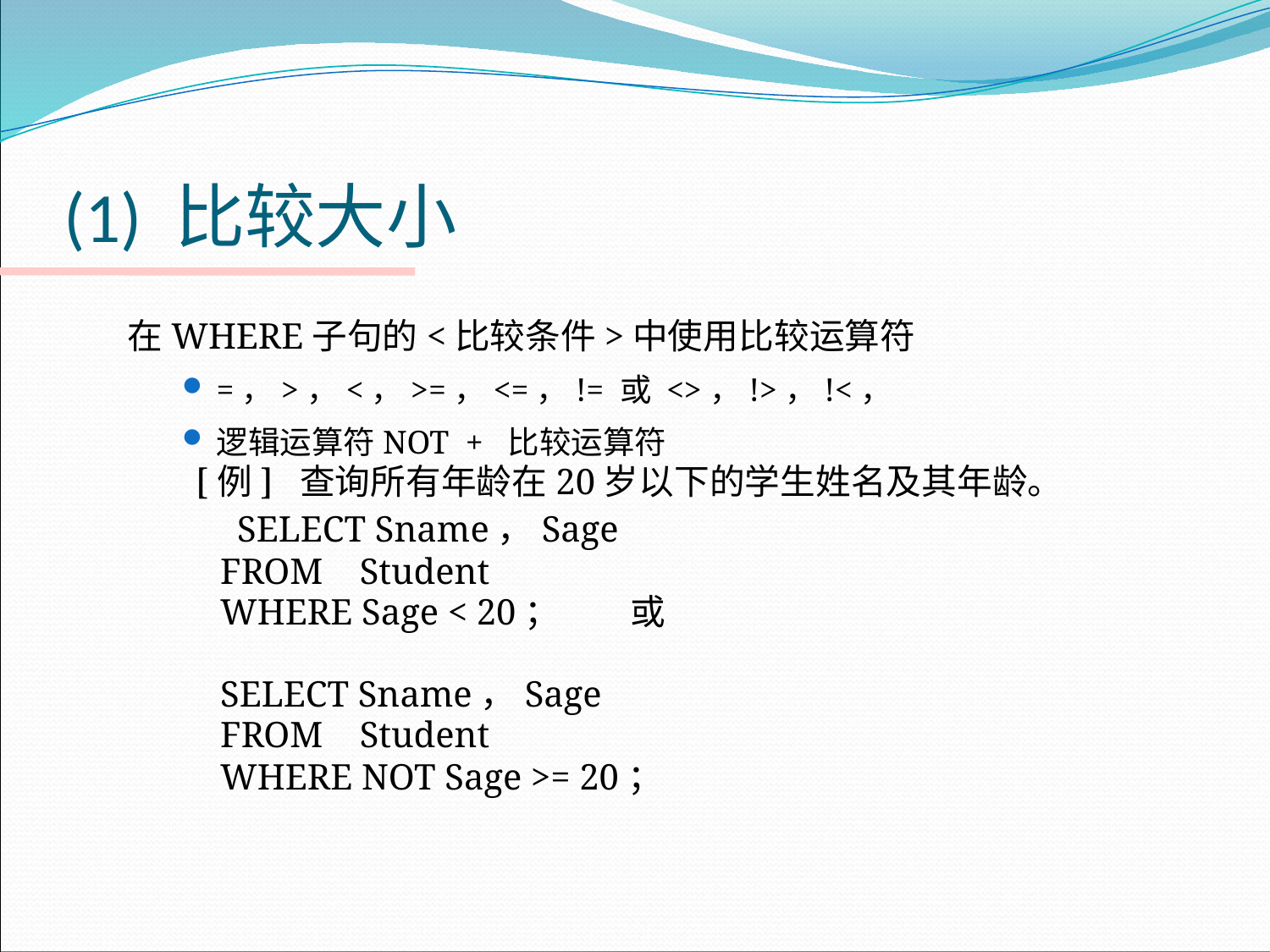

# (1) 比较大小
在WHERE子句的<比较条件>中使用比较运算符
=，>，<，>=，<=，!= 或 <>，!>，!<，
逻辑运算符NOT  +  比较运算符
[例]  查询所有年龄在20岁以下的学生姓名及其年龄。
     SELECT Sname，Sage
FROM    Student
WHERE Sage < 20；         或

SELECT Sname，Sage
FROM    Student
WHERE NOT Sage >= 20；

267